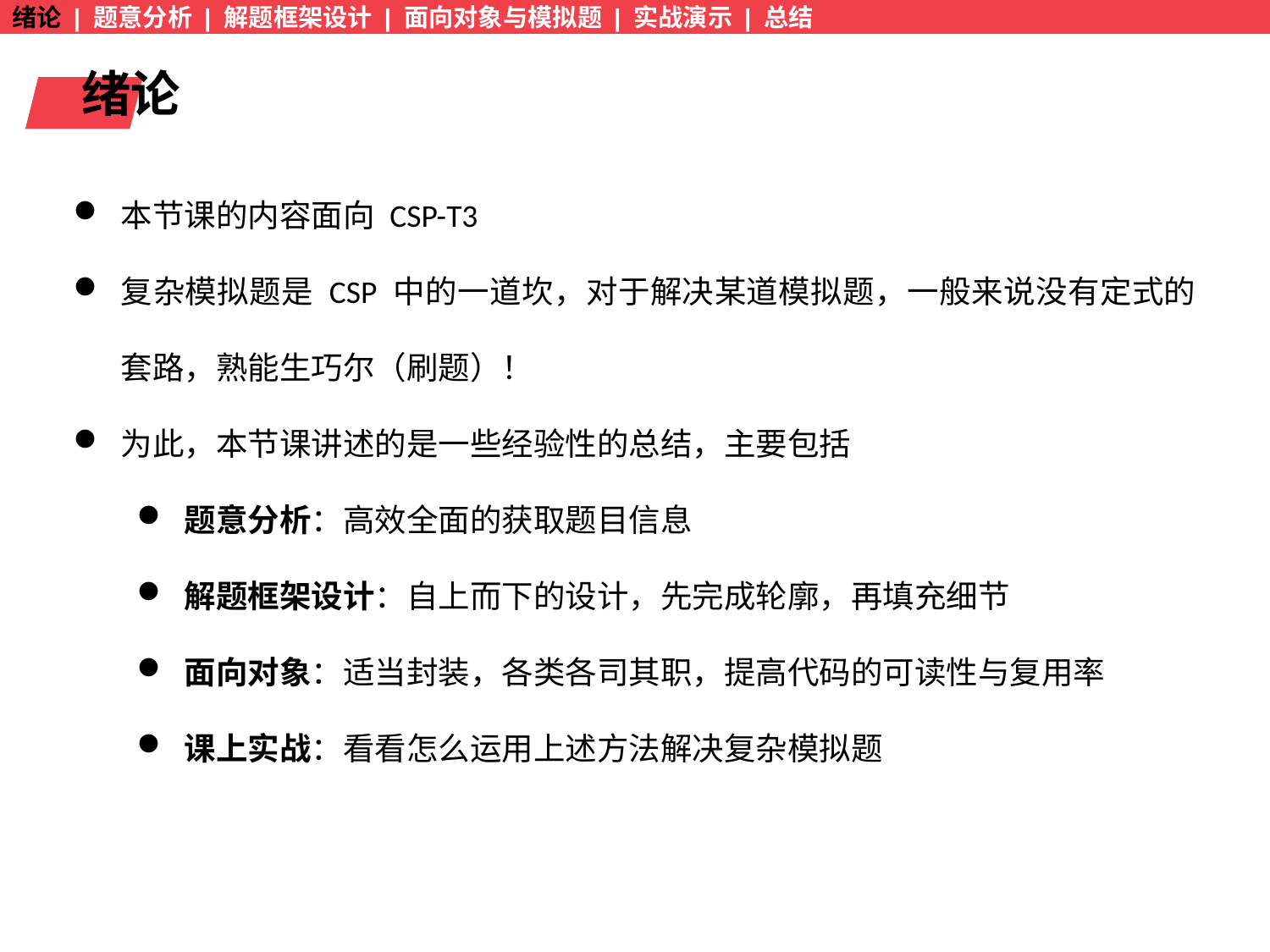

绪论 | 题意分析 | 解题框架设计 | 面向对象与模拟题 | 实战演示 | 总结
绪论

本节课的内容面向 CSP-T3
复杂模拟题是 CSP 中的一道坎，对于解决某道模拟题，一般来说没有定式的套路，熟能生巧尔（刷题）！
为此，本节课讲述的是一些经验性的总结，主要包括
题意分析：高效全面的获取题目信息
解题框架设计：自上而下的设计，先完成轮廓，再填充细节
面向对象：适当封装，各类各司其职，提高代码的可读性与复用率
课上实战：看看怎么运用上述方法解决复杂模拟题
2